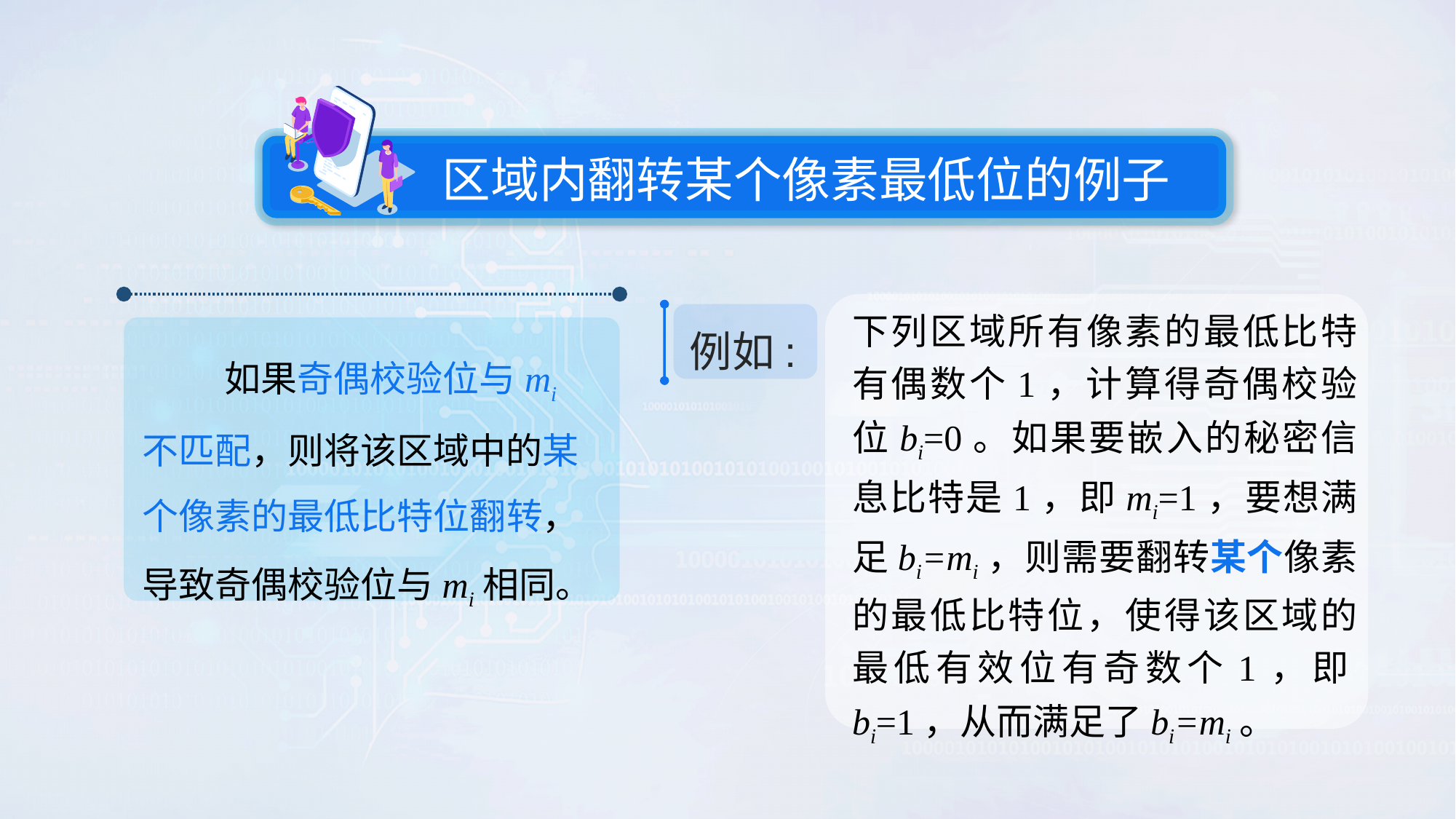

区域内翻转某个像素最低位的例子

例如:

下列区域所有像素的最低比特有偶数个1，计算得奇偶校验位bi=0。如果要嵌入的秘密信息比特是1，即mi=1，要想满足bi=mi，则需要翻转某个像素的最低比特位，使得该区域的最低有效位有奇数个1，即bi=1，从而满足了bi=mi。
         如果奇偶校验位与mi不匹配，则将该区域中的某个像素的最低比特位翻转，导致奇偶校验位与mi相同。